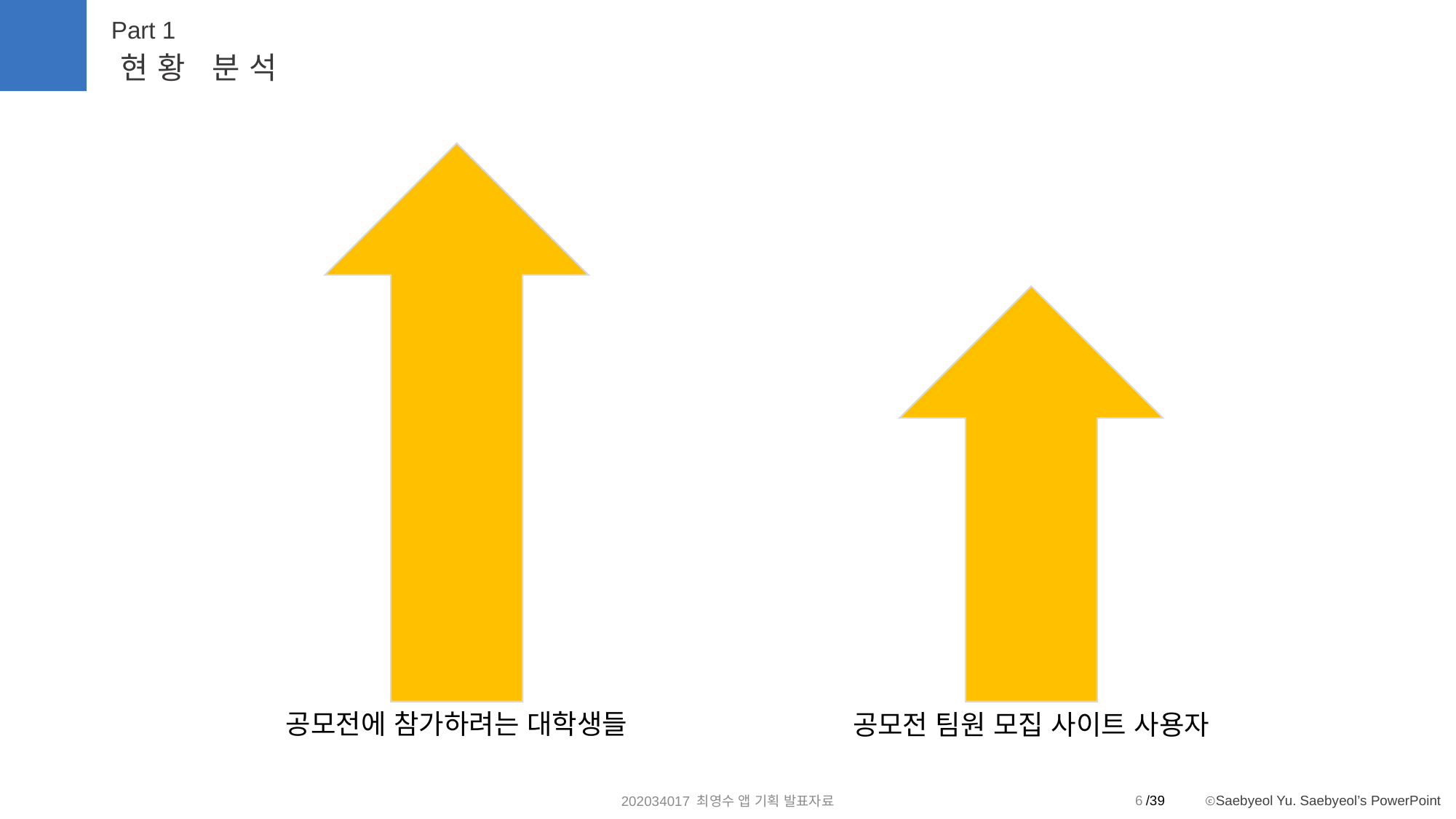

Part 1
현황 분석

공모전에 참가하려는 대학생들
공모전 팀원 모집 사이트 사용자
6
202034017 최영수 앱 기획 발표자료